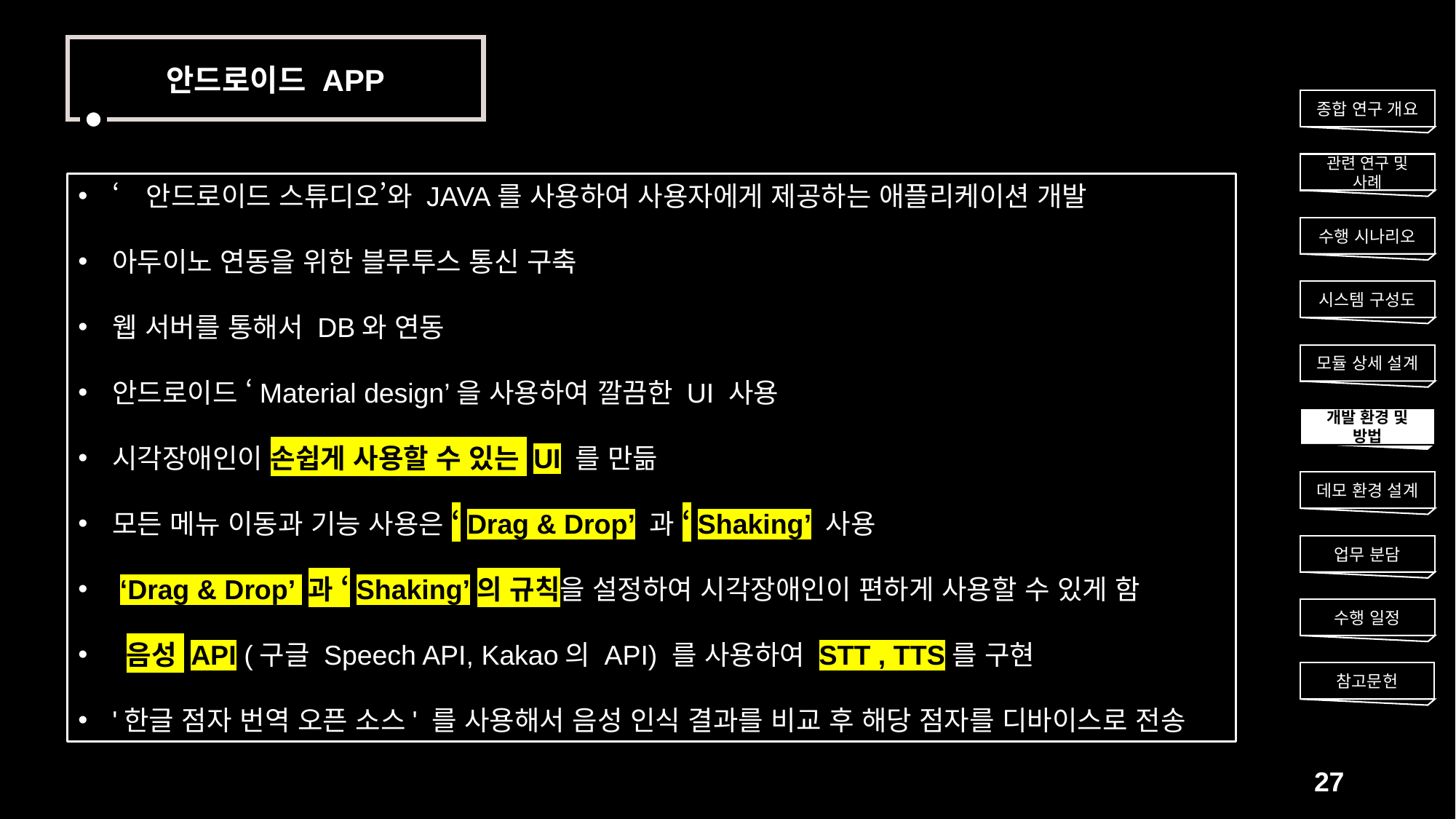

안드로이드 APP
종합 연구 개요

관련 연구 및 사례

‘안드로이드 스튜디오’와 JAVA를 사용하여 사용자에게 제공하는 애플리케이션 개발

아두이노 연동을 위한 블루투스 통신 구축
웹 서버를 통해서 DB와 연동

안드로이드 ‘Material design’을 사용하여 깔끔한 UI 사용

시각장애인이 손쉽게 사용할 수 있는 UI 를 만듦

모든 메뉴 이동과 기능 사용은 ‘Drag & Drop’ 과 ‘Shaking’ 사용

 ‘Drag & Drop’ 과 ‘Shaking’의 규칙을 설정하여 시각장애인이 편하게 사용할 수 있게 함

 음성 API (구글 Speech API, Kakao의 API) 를 사용하여 STT , TTS를 구현

'한글 점자 번역 오픈 소스' 를 사용해서 음성 인식 결과를 비교 후 해당 점자를 디바이스로 전송
수행 시나리오

시스템 구성도

모듈 상세 설계

개발 환경 및 방법

데모 환경 설계

업무 분담

수행 일정

참고문헌

27